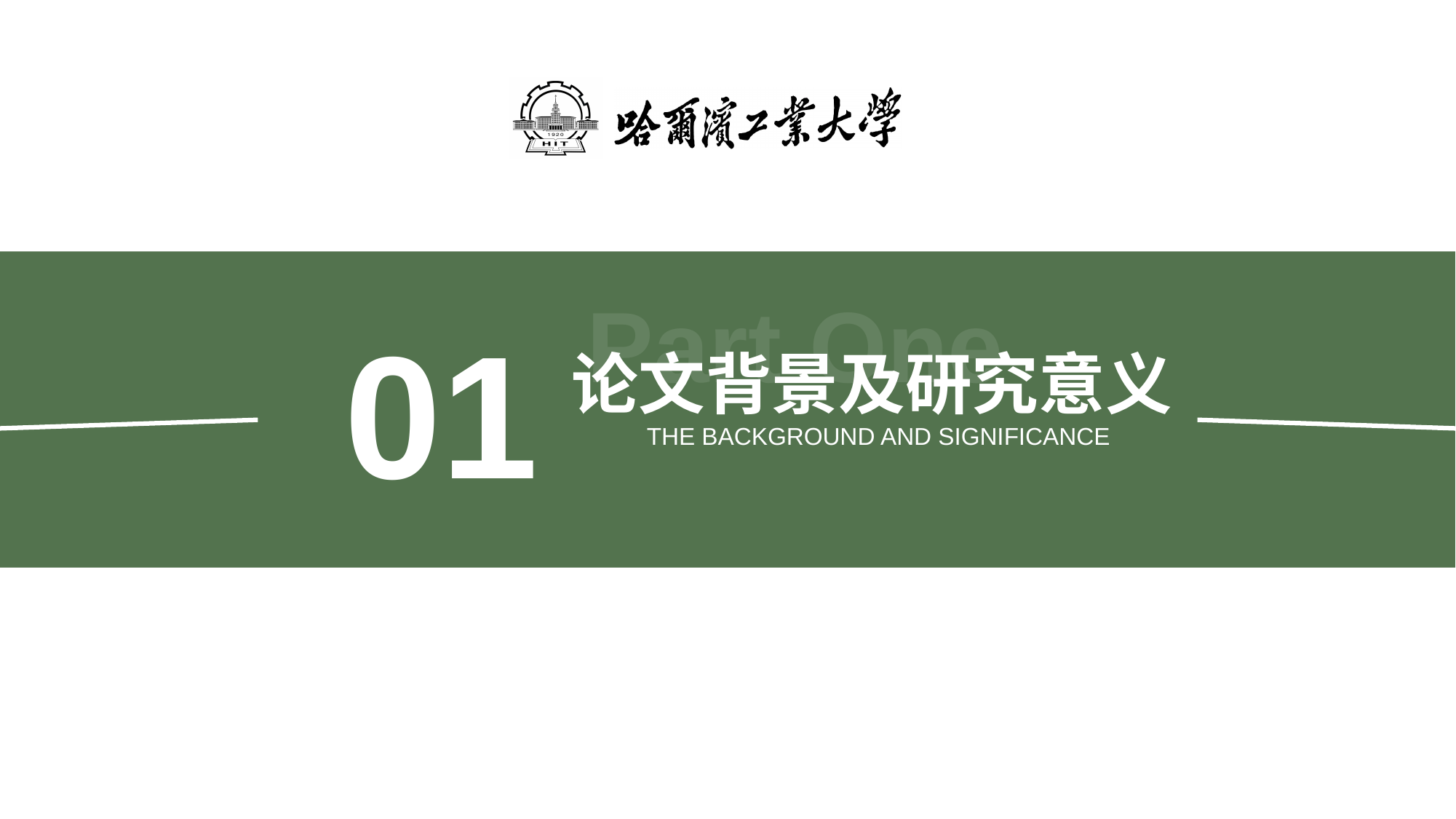

Part One
01
论文背景及研究意义
THE BACKGROUND AND SIGNIFICANCE